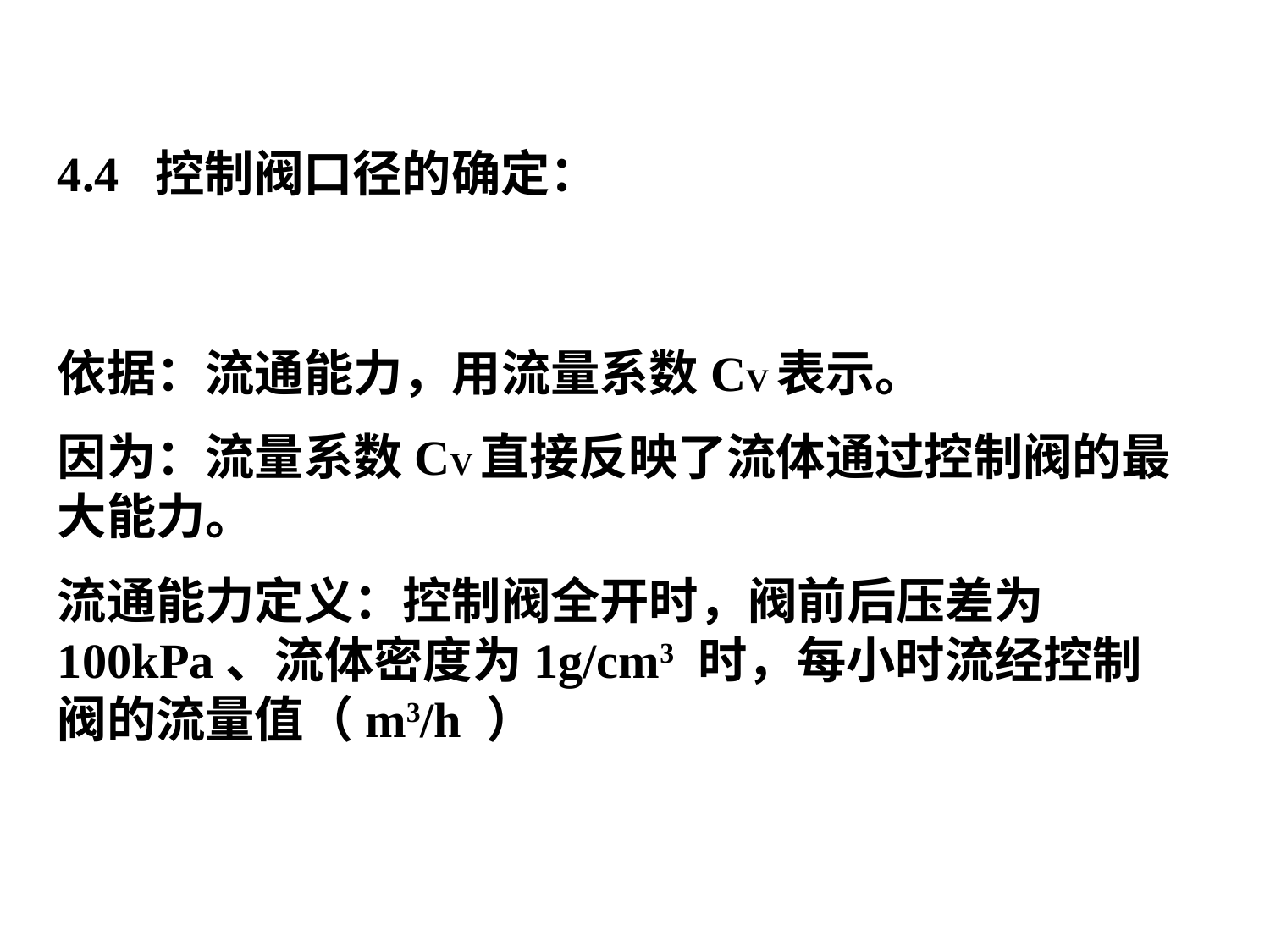

4.4  控制阀口径的确定：
依据：流通能力，用流量系数CV表示。
因为：流量系数CV直接反映了流体通过控制阀的最大能力。
流通能力定义：控制阀全开时，阀前后压差为100kPa、流体密度为1g/cm3 时，每小时流经控制阀的流量值（m3/h ）